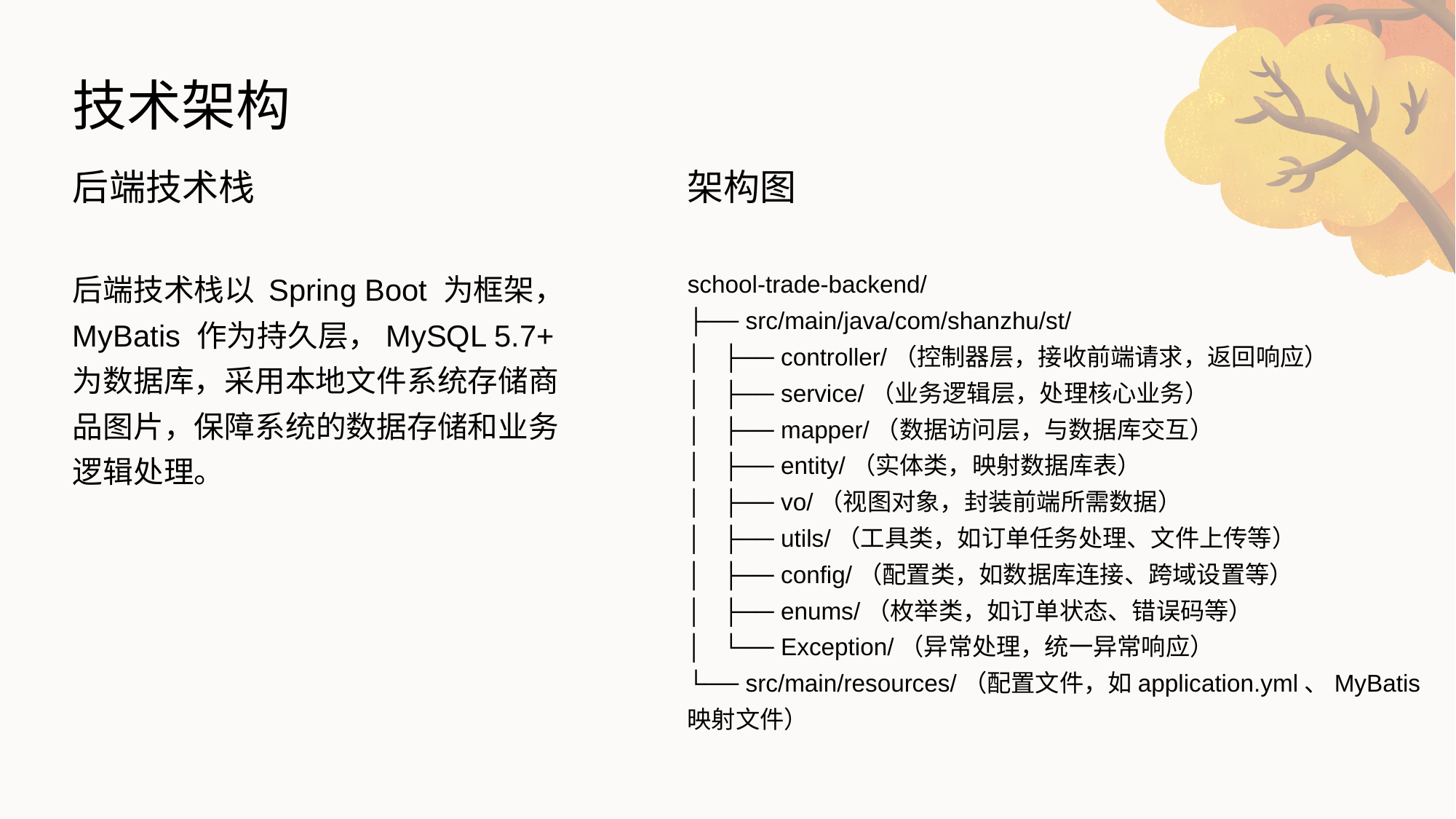

技术架构
后端技术栈
架构图
后端技术栈以 Spring Boot 为框架，MyBatis 作为持久层，MySQL 5.7+ 为数据库，采用本地文件系统存储商品图片，保障系统的数据存储和业务逻辑处理。
school-trade-backend/
├── src/main/java/com/shanzhu/st/
│   ├── controller/（控制器层，接收前端请求，返回响应）
│   ├── service/（业务逻辑层，处理核心业务）
│   ├── mapper/（数据访问层，与数据库交互）
│   ├── entity/（实体类，映射数据库表）
│   ├── vo/（视图对象，封装前端所需数据）
│   ├── utils/（工具类，如订单任务处理、文件上传等）
│   ├── config/（配置类，如数据库连接、跨域设置等）
│   ├── enums/（枚举类，如订单状态、错误码等）
│   └── Exception/（异常处理，统一异常响应）
└── src/main/resources/（配置文件，如application.yml、MyBatis映射文件）